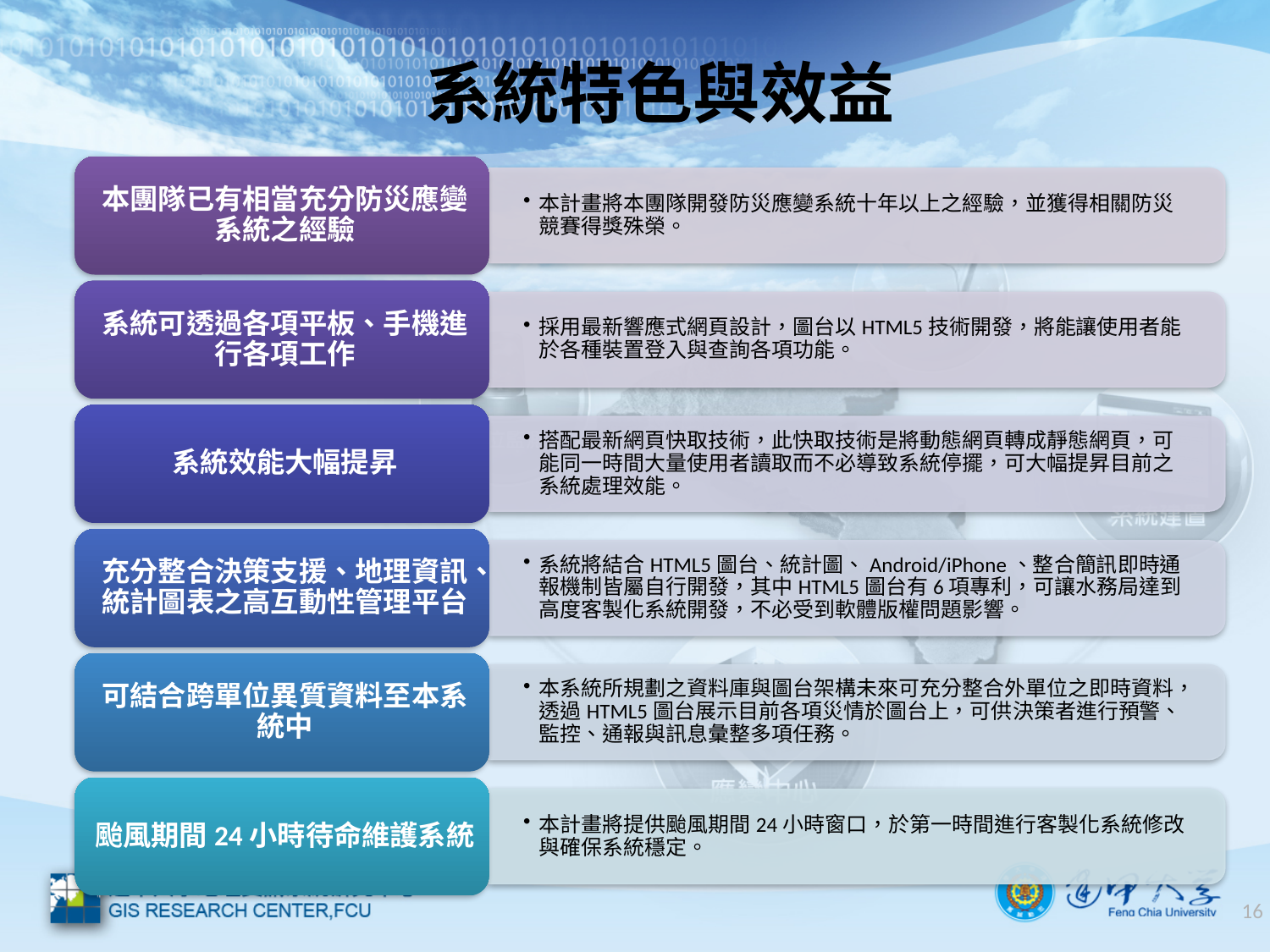

# 系統特色與效益
本計畫將本團隊開發防災應變系統十年以上之經驗，並獲得相關防災競賽得獎殊榮。
本團隊已有相當充分防災應變系統之經驗
採用最新響應式網頁設計，圖台以HTML5技術開發，將能讓使用者能於各種裝置登入與查詢各項功能。
系統可透過各項平板、手機進行各項工作
搭配最新網頁快取技術，此快取技術是將動態網頁轉成靜態網頁，可能同一時間大量使用者讀取而不必導致系統停擺，可大幅提昇目前之系統處理效能。
系統效能大幅提昇
系統將結合HTML5圖台、統計圖、Android/iPhone、整合簡訊即時通報機制皆屬自行開發，其中HTML5圖台有6項專利，可讓水務局達到高度客製化系統開發，不必受到軟體版權問題影響。
充分整合決策支援、地理資訊、統計圖表之高互動性管理平台
本系統所規劃之資料庫與圖台架構未來可充分整合外單位之即時資料，透過HTML5圖台展示目前各項災情於圖台上，可供決策者進行預警、監控、通報與訊息彙整多項任務。
可結合跨單位異質資料至本系統中
本計畫將提供颱風期間24小時窗口，於第一時間進行客製化系統修改與確保系統穩定。
颱風期間24小時待命維護系統
16